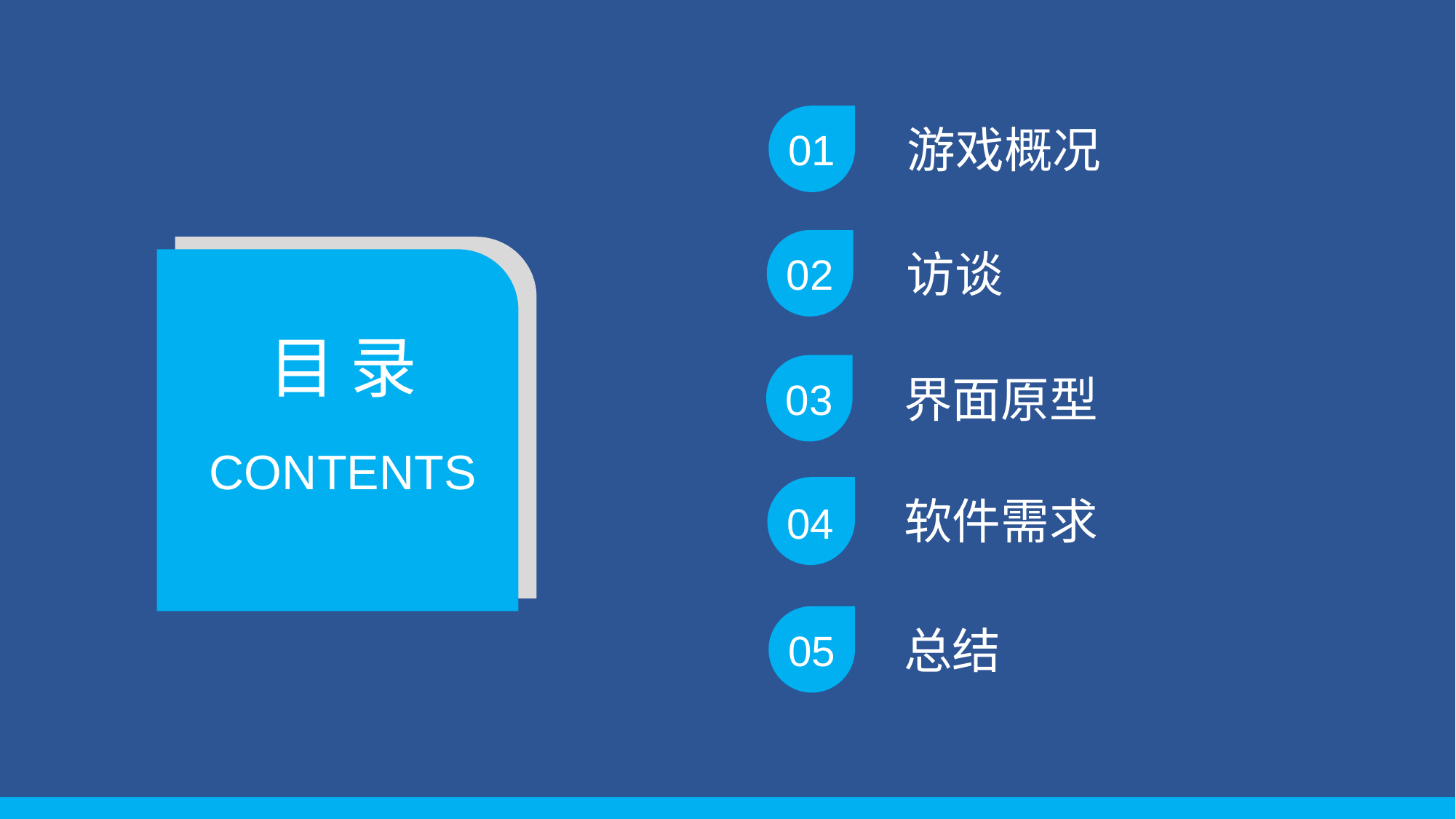

01
游戏概况
02

访谈

目 录
03
界面原型
CONTENTS
04
04
软件需求
05
总结